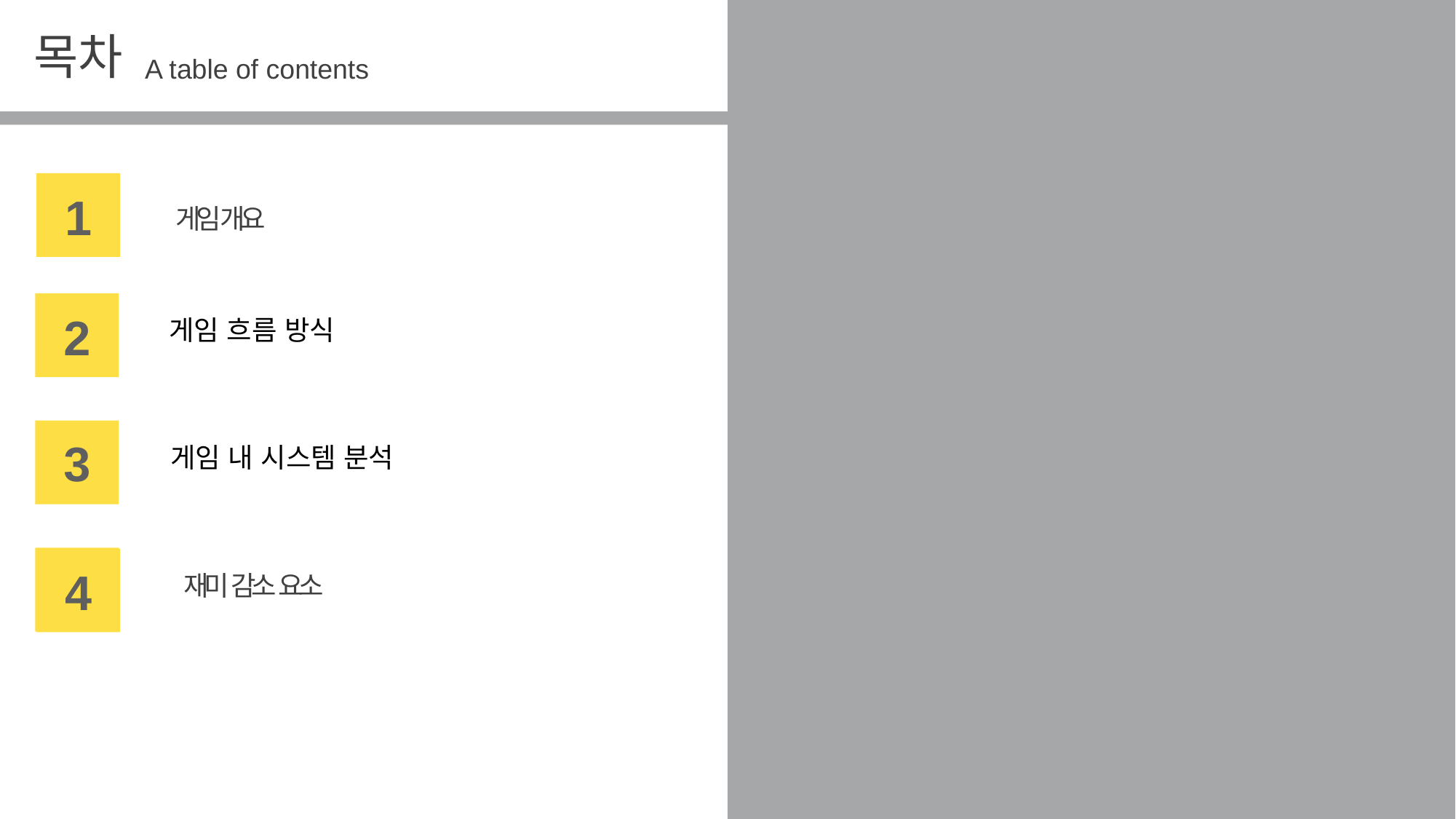

목차
A table of contents

1
    게임 개요

2
       게임 흐름 방식

3
       게임 내 시스템 분석

4
        재미  감소  요소